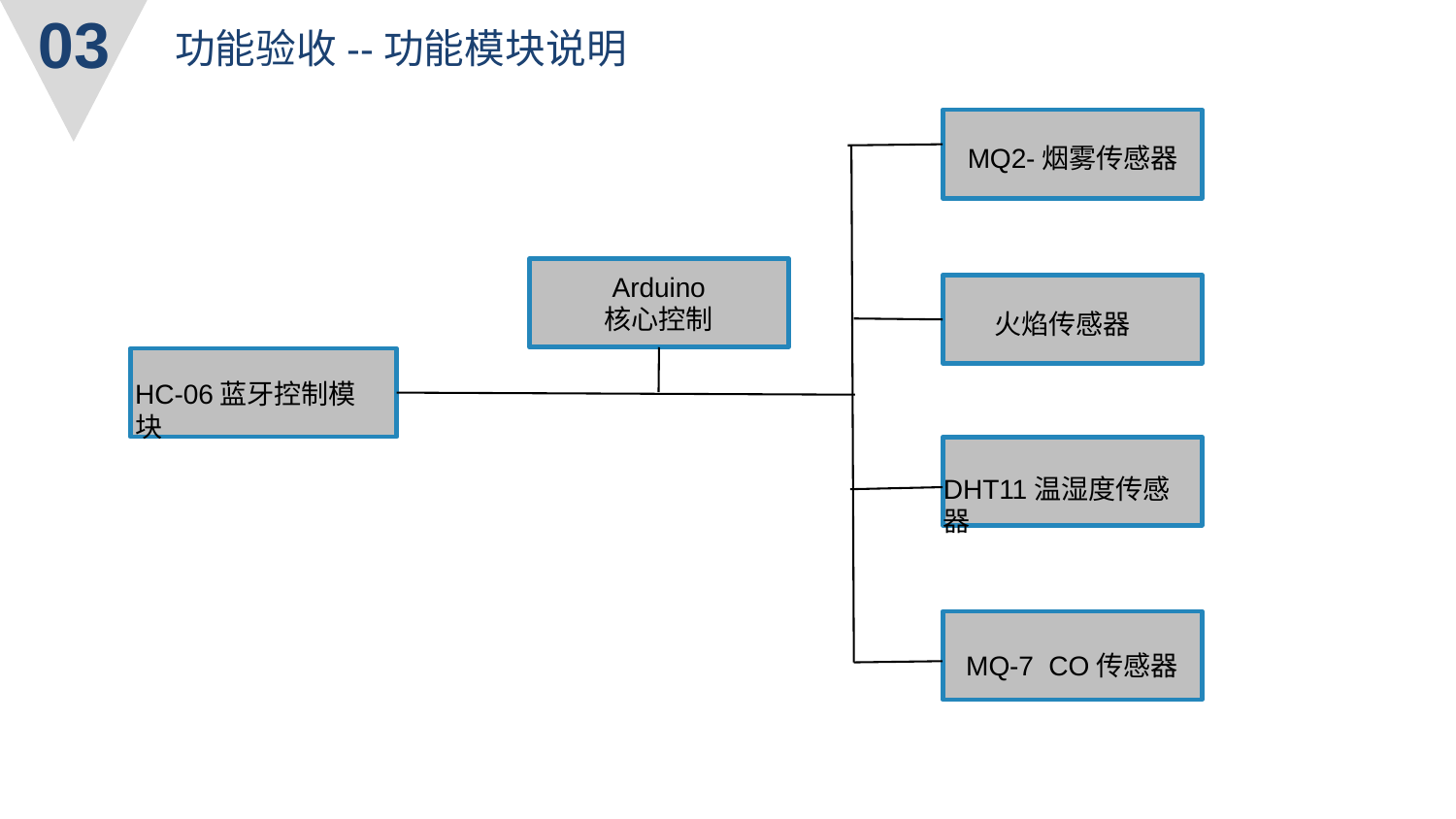

03
功能验收--功能模块说明

MQ2-烟雾传感器

Arduino
核心控制

火焰传感器

HC-06蓝牙控制模块

DHT11温湿度传感器

   MQ-7  CO传感器